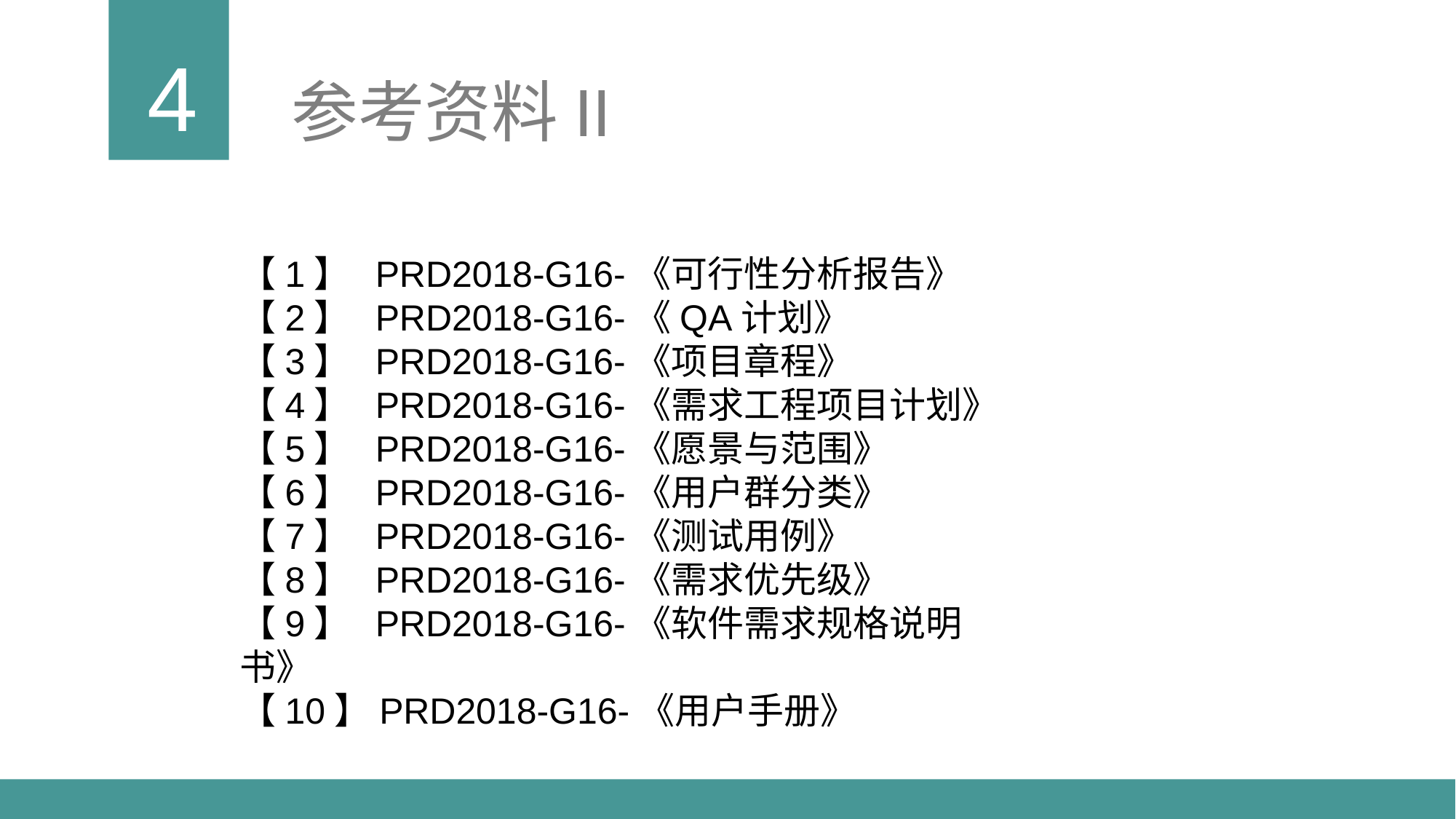

4
参考资料II
【1】  PRD2018-G16-《可行性分析报告》
【2】  PRD2018-G16-《QA计划》
【3】  PRD2018-G16-《项目章程》
【4】  PRD2018-G16-《需求工程项目计划》
【5】  PRD2018-G16-《愿景与范围》
【6】  PRD2018-G16-《用户群分类》
【7】  PRD2018-G16-《测试用例》
【8】  PRD2018-G16-《需求优先级》
【9】  PRD2018-G16-《软件需求规格说明书》
【10】PRD2018-G16-《用户手册》